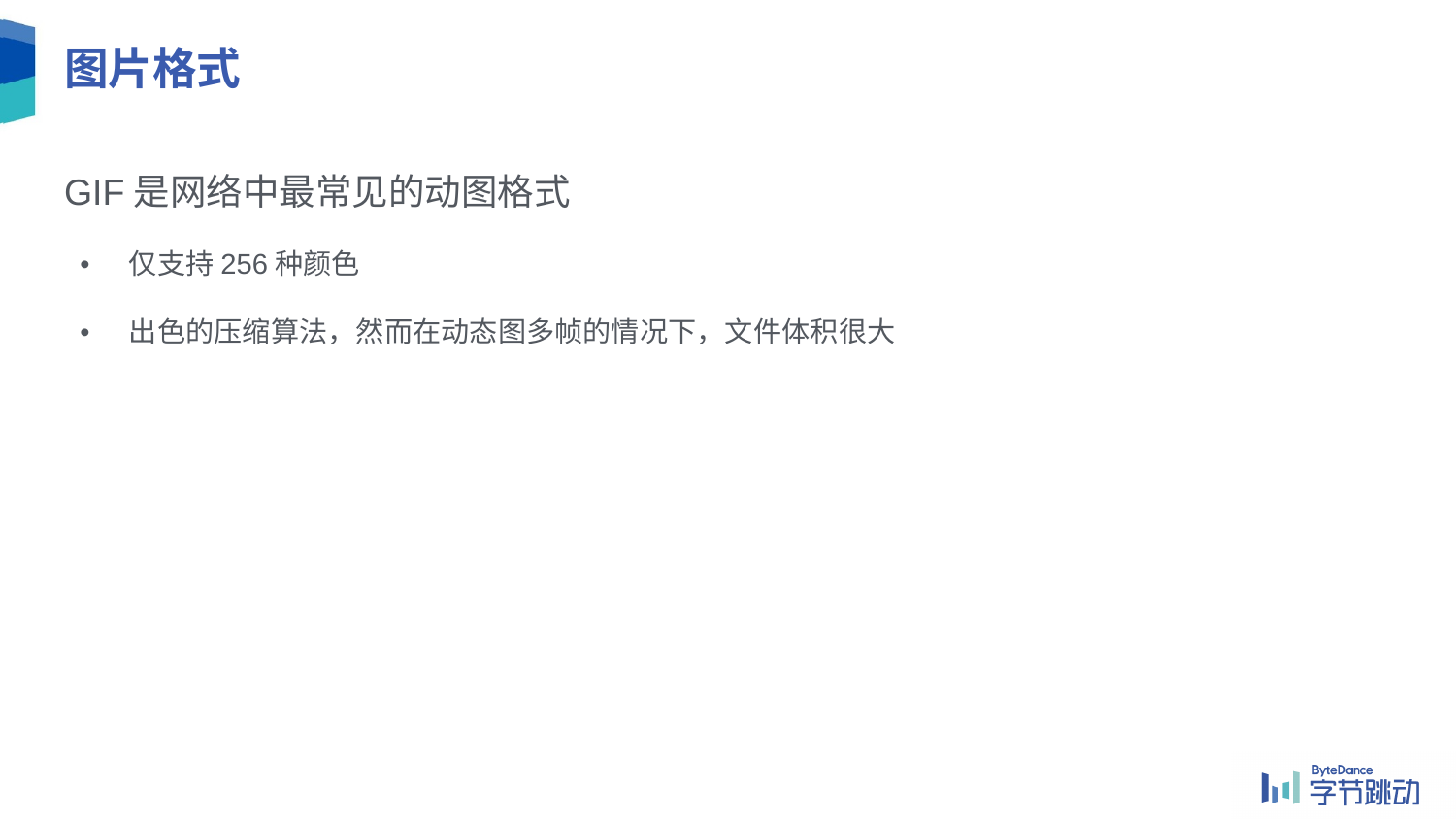

# 图片格式
GIF是网络中最常见的动图格式
  •    仅支持256种颜色
  •    出色的压缩算法，然而在动态图多帧的情况下，文件体积很大